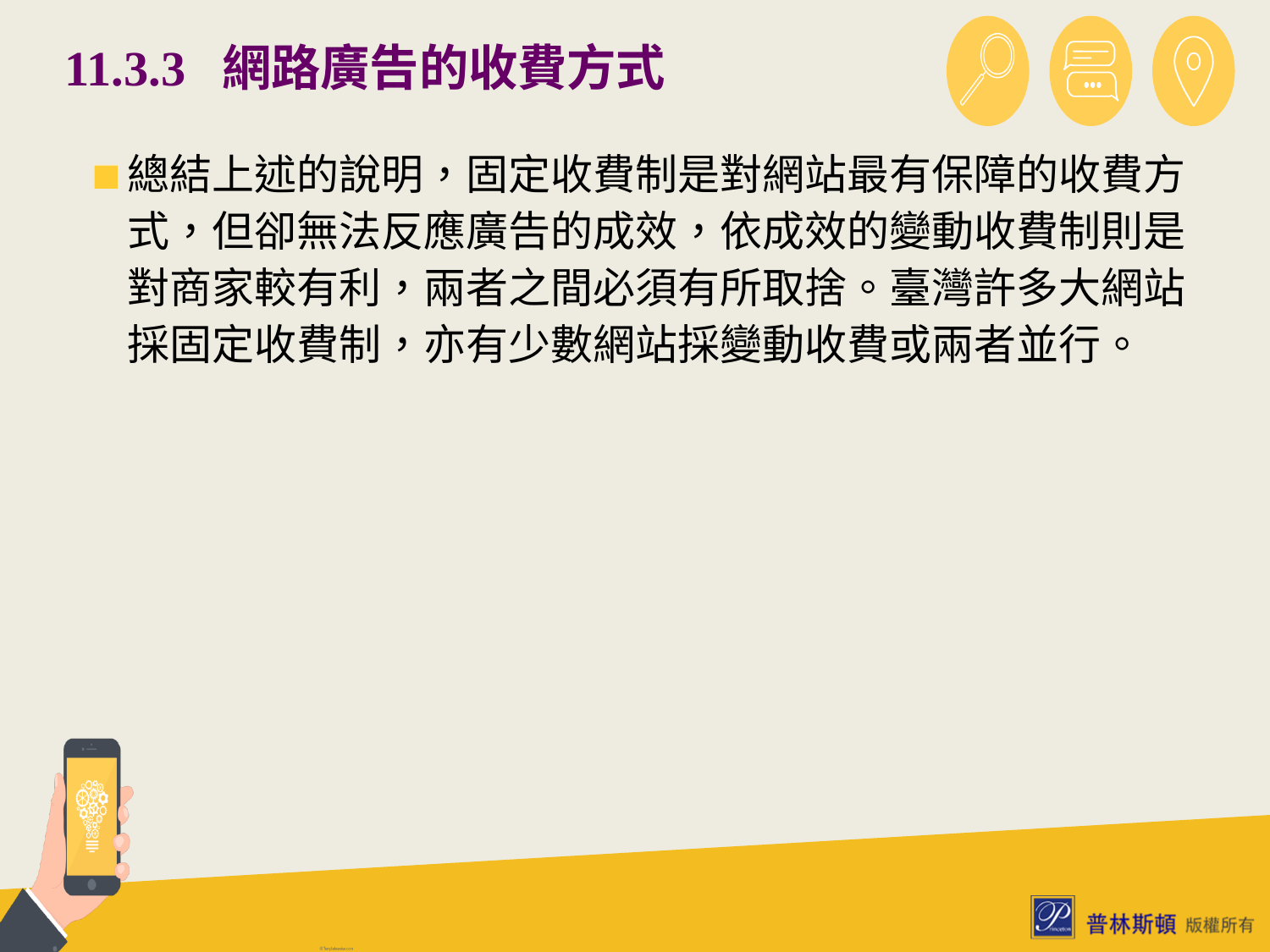

# 11.3.3  網路廣告的收費方式
總結上述的說明，固定收費制是對網站最有保障的收費方式，但卻無法反應廣告的成效，依成效的變動收費制則是對商家較有利，兩者之間必須有所取捨。臺灣許多大網站採固定收費制，亦有少數網站採變動收費或兩者並行。